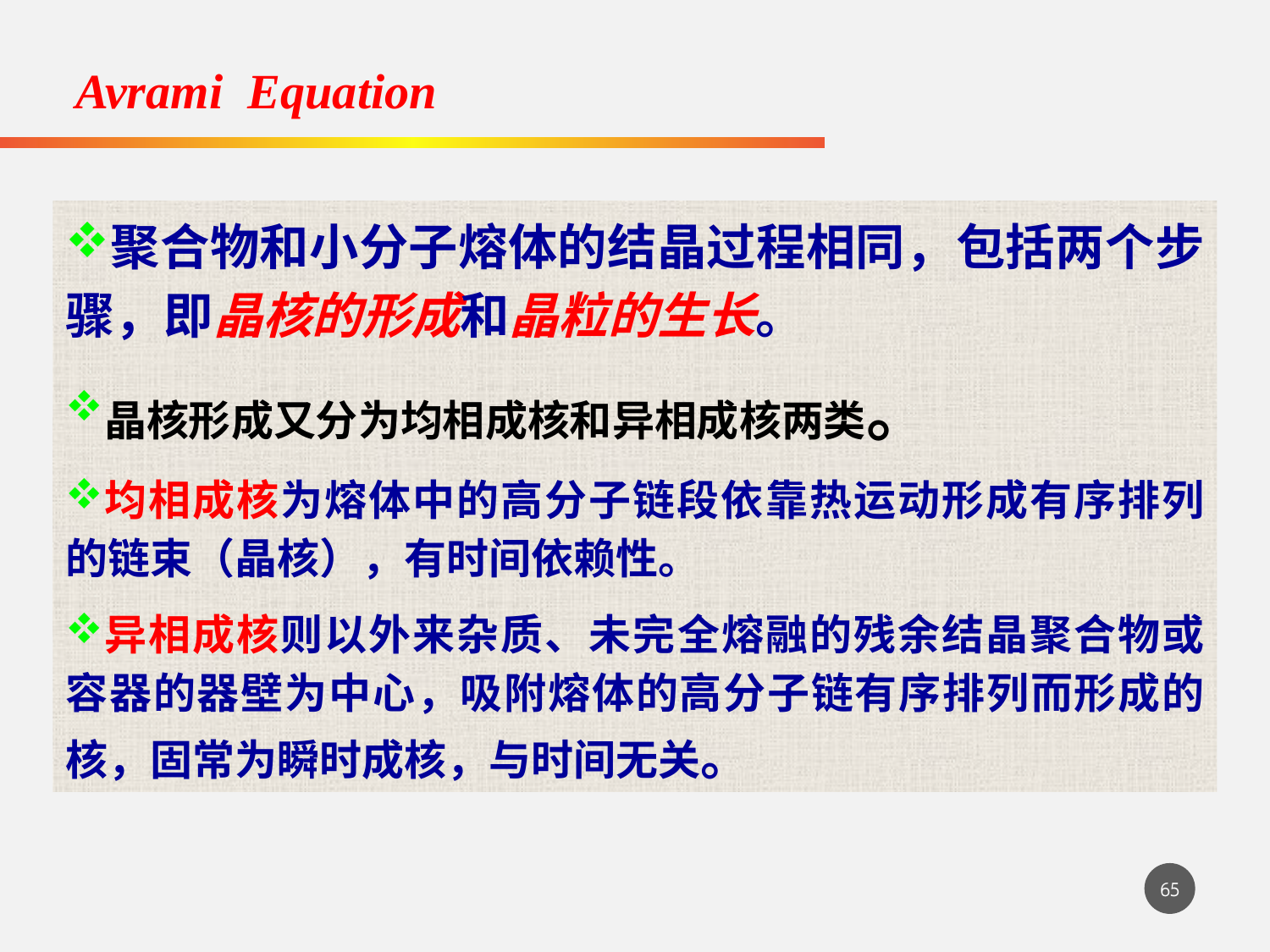

Avrami  Equation
聚合物和小分子熔体的结晶过程相同，包括两个步骤，即晶核的形成和晶粒的生长。
晶核形成又分为均相成核和异相成核两类。
均相成核为熔体中的高分子链段依靠热运动形成有序排列的链束（晶核），有时间依赖性。
异相成核则以外来杂质、未完全熔融的残余结晶聚合物或容器的器壁为中心，吸附熔体的高分子链有序排列而形成的核，固常为瞬时成核，与时间无关。
65